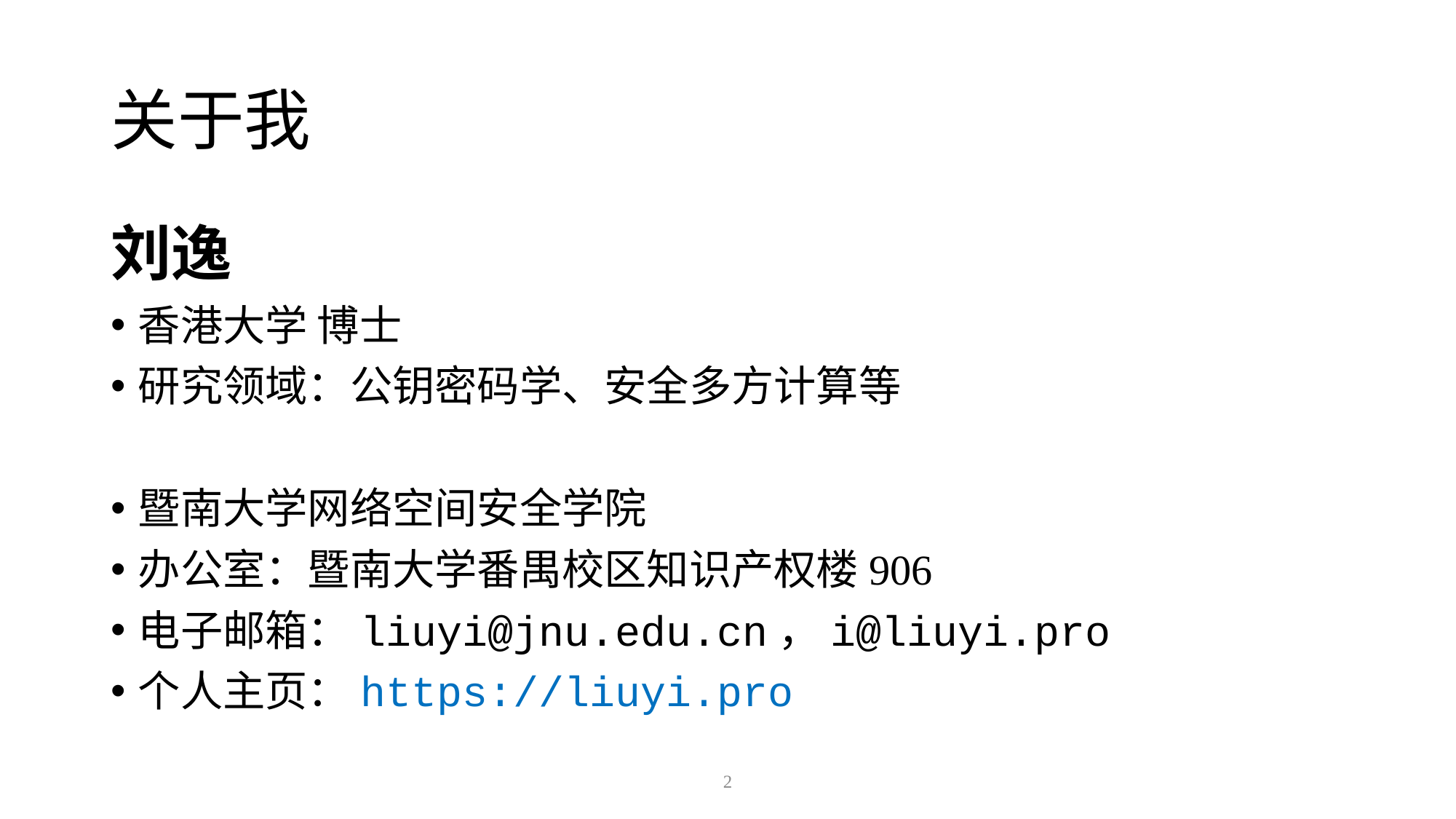

# 关于我
刘逸
香港大学 博士
研究领域：公钥密码学、安全多方计算等

暨南大学网络空间安全学院
办公室：暨南大学番禺校区知识产权楼906
电子邮箱：liuyi@jnu.edu.cn，i@liuyi.pro
个人主页：https://liuyi.pro

2